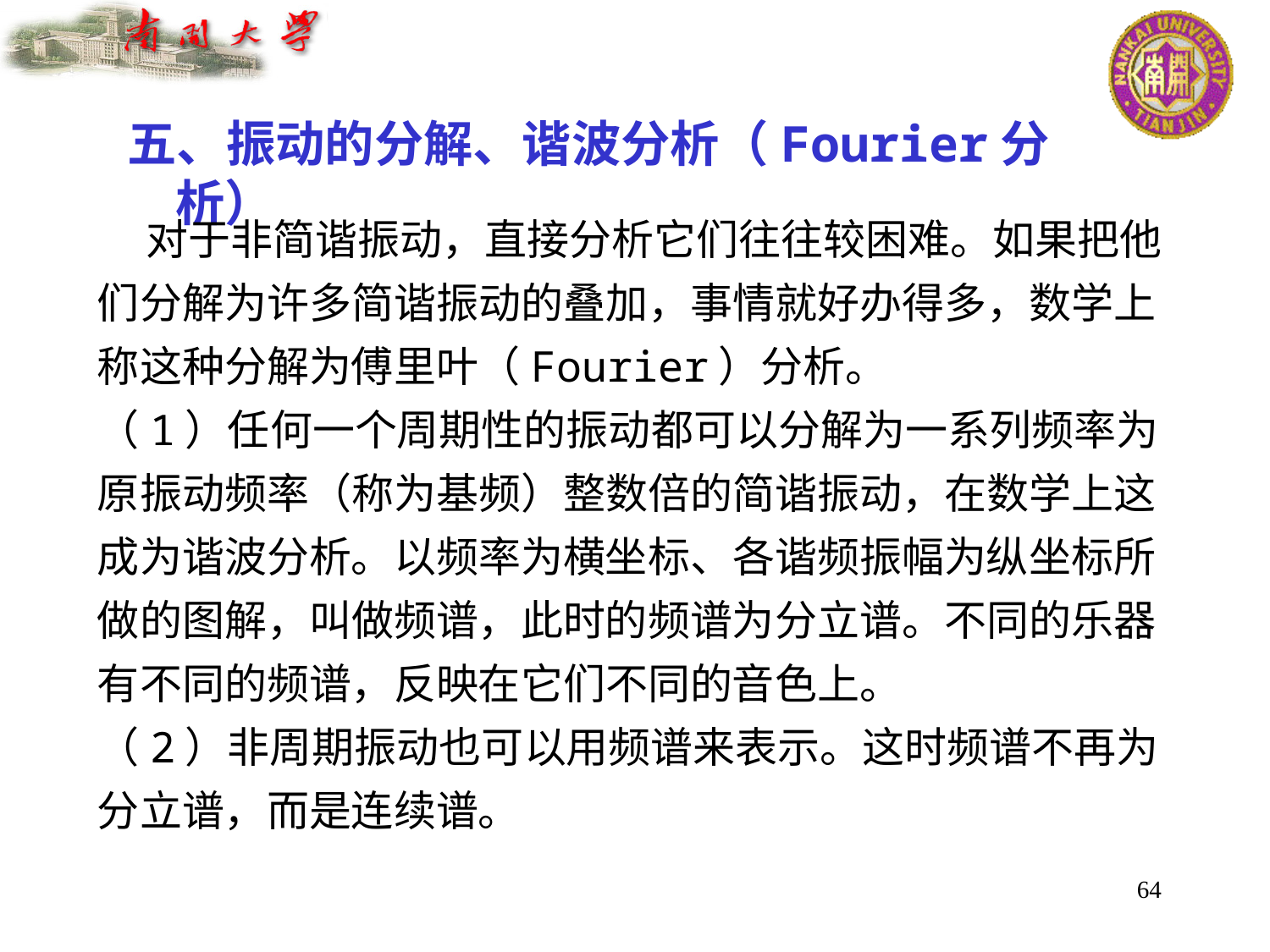

五、振动的分解、谐波分析（Fourier分析）

    对于非简谐振动，直接分析它们往往较困难。如果把他们分解为许多简谐振动的叠加，事情就好办得多，数学上称这种分解为傅里叶（Fourier）分析。
（1）任何一个周期性的振动都可以分解为一系列频率为原振动频率（称为基频）整数倍的简谐振动，在数学上这成为谐波分析。以频率为横坐标、各谐频振幅为纵坐标所做的图解，叫做频谱，此时的频谱为分立谱。不同的乐器有不同的频谱，反映在它们不同的音色上。
（2）非周期振动也可以用频谱来表示。这时频谱不再为分立谱，而是连续谱。
64